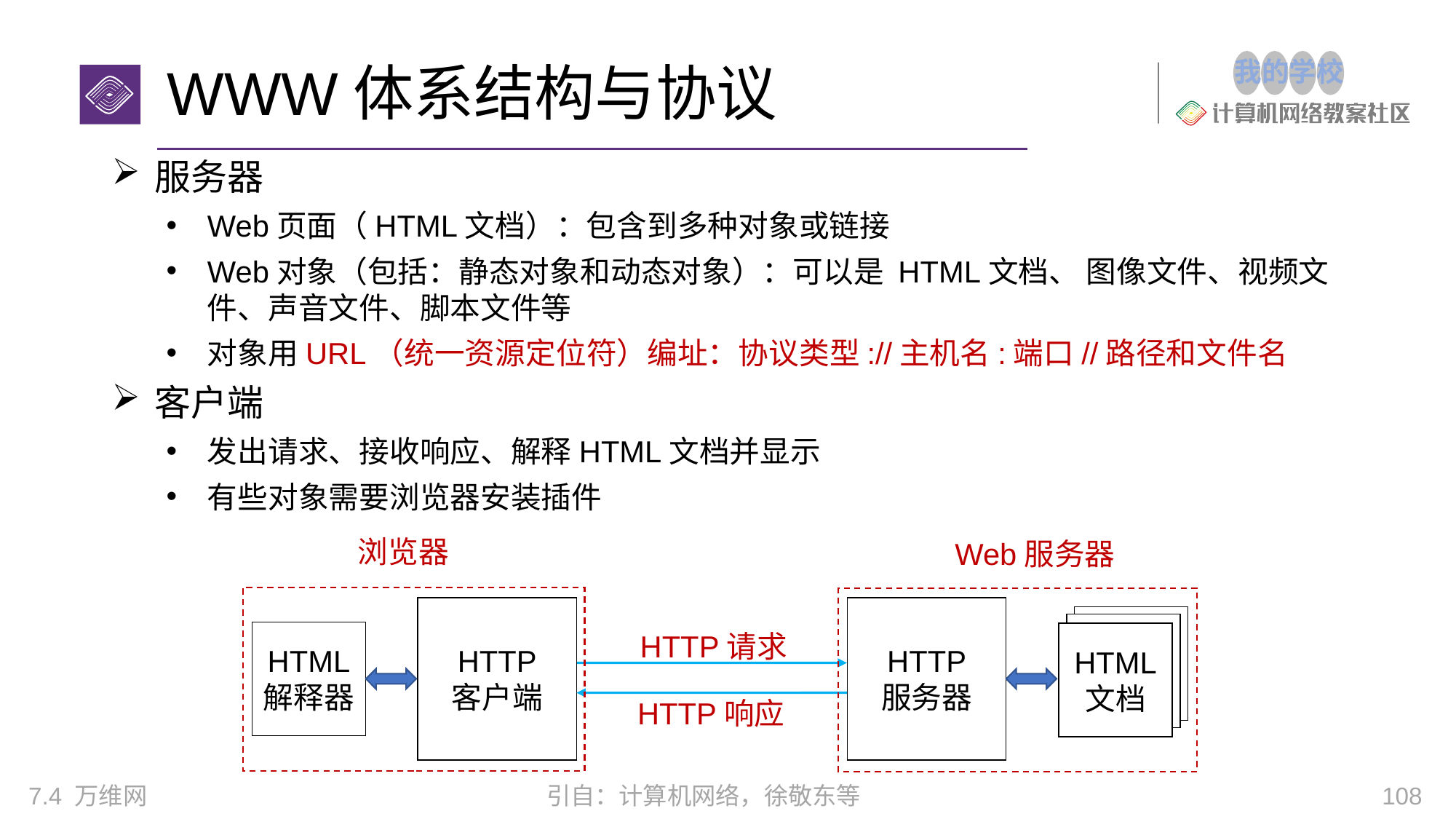

# WWW体系结构与协议
服务器
Web页面（HTML文档）：包含到多种对象或链接
Web对象（包括：静态对象和动态对象）：可以是 HTML文档、 图像文件、视频文件、声音文件、脚本文件等
对象用URL（统一资源定位符）编址：协议类型://主机名:端口//路径和文件名
客户端
发出请求、接收响应、解释HTML文档并显示
有些对象需要浏览器安装插件
浏览器
Web服务器

HTTP
客户端
HTTP
服务器

HTML
解释器
HTTP请求
HTML
文档

HTTP响应

7.4 万维网
108
引自：计算机网络，徐敬东等